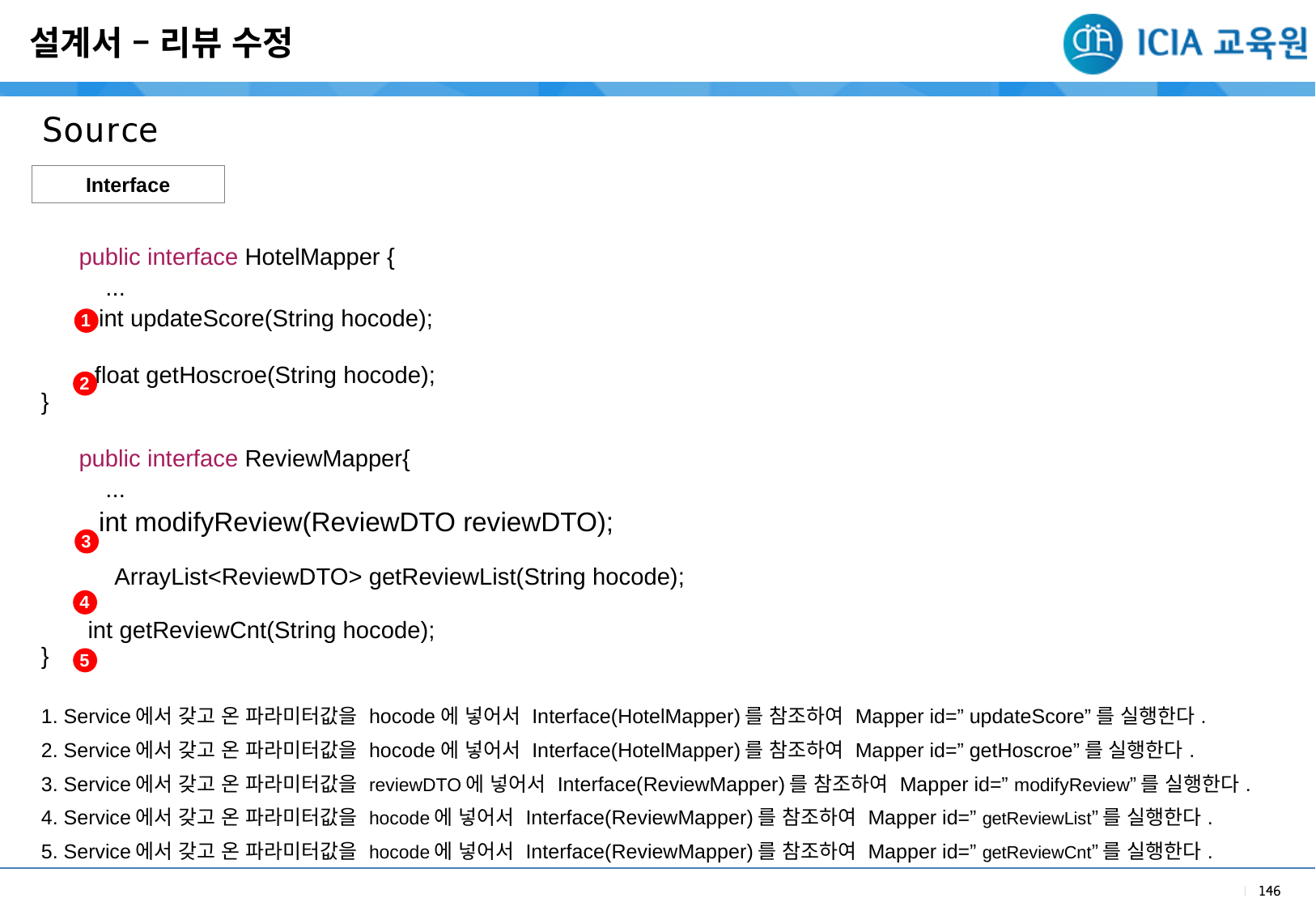

설계서 – 리뷰 수정
Source
Interface
| public interface HotelMapper { ... int updateScore(String hocode); float getHoscroe(String hocode); } public interface ReviewMapper{ ... int modifyReview(ReviewDTO reviewDTO); ArrayList<ReviewDTO> getReviewList(String hocode); int getReviewCnt(String hocode); } |
| --- |
| 1. Service에서 갖고 온 파라미터값을 hocode에 넣어서 Interface(HotelMapper)를 참조하여 Mapper id=” updateScore”를 실행한다. 2. Service에서 갖고 온 파라미터값을 hocode에 넣어서 Interface(HotelMapper)를 참조하여 Mapper id=” getHoscroe”를 실행한다. 3. Service에서 갖고 온 파라미터값을 reviewDTO에 넣어서 Interface(ReviewMapper)를 참조하여 Mapper id=” modifyReview”를 실행한다. 4. Service에서 갖고 온 파라미터값을 hocode에 넣어서 Interface(ReviewMapper)를 참조하여 Mapper id=” getReviewList”를 실행한다. 5. Service에서 갖고 온 파라미터값을 hocode에 넣어서 Interface(ReviewMapper)를 참조하여 Mapper id=” getReviewCnt”를 실행한다. |
|  |
1

2

3

4

5